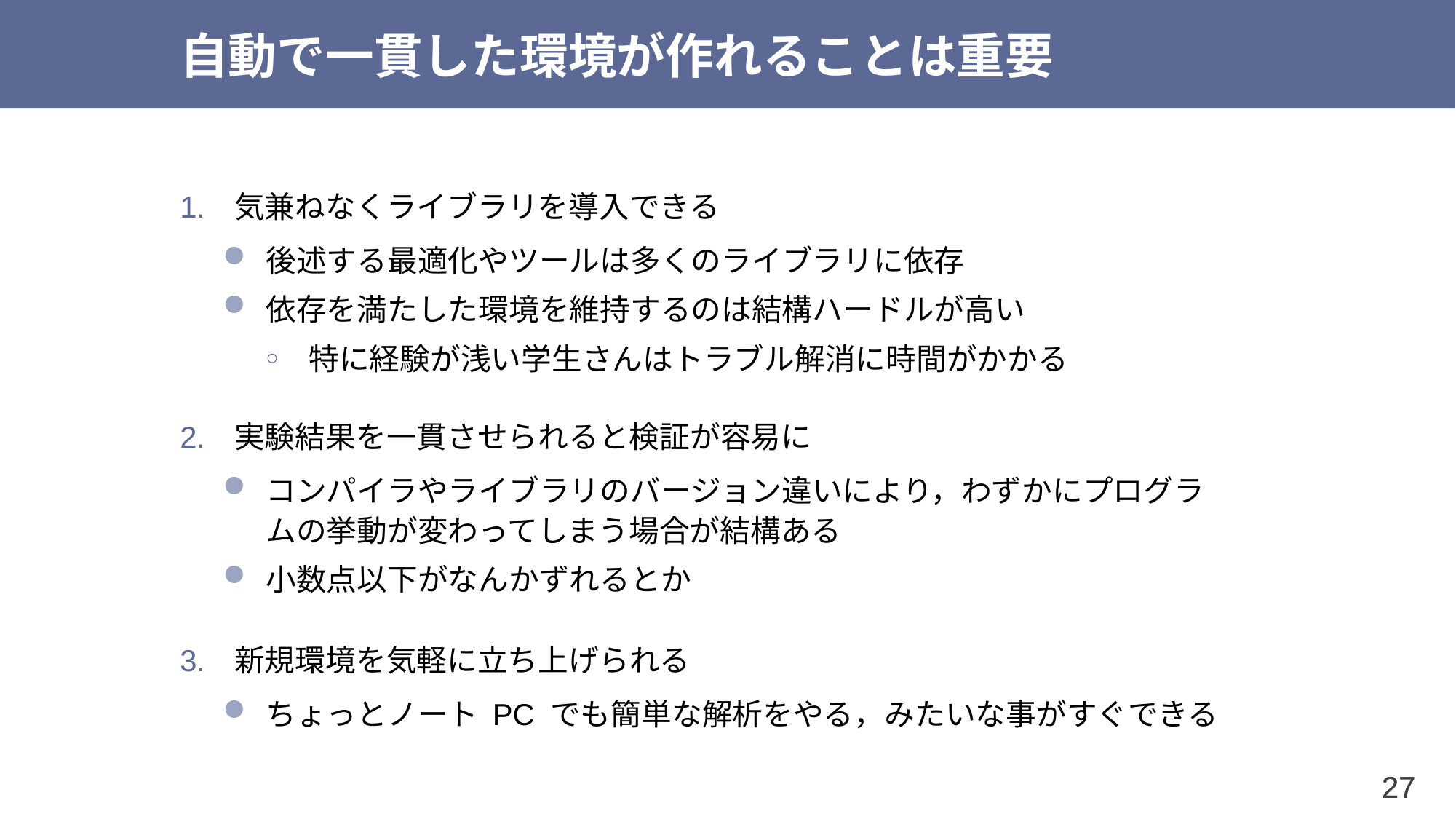

# 自動で一貫した環境が作れることは重要
気兼ねなくライブラリを導入できる
後述する最適化やツールは多くのライブラリに依存
依存を満たした環境を維持するのは結構ハードルが高い
特に経験が浅い学生さんはトラブル解消に時間がかかる
実験結果を一貫させられると検証が容易に
コンパイラやライブラリのバージョン違いにより，わずかにプログラムの挙動が変わってしまう場合が結構ある
小数点以下がなんかずれるとか
新規環境を気軽に立ち上げられる
ちょっとノート PC でも簡単な解析をやる，みたいな事がすぐできる